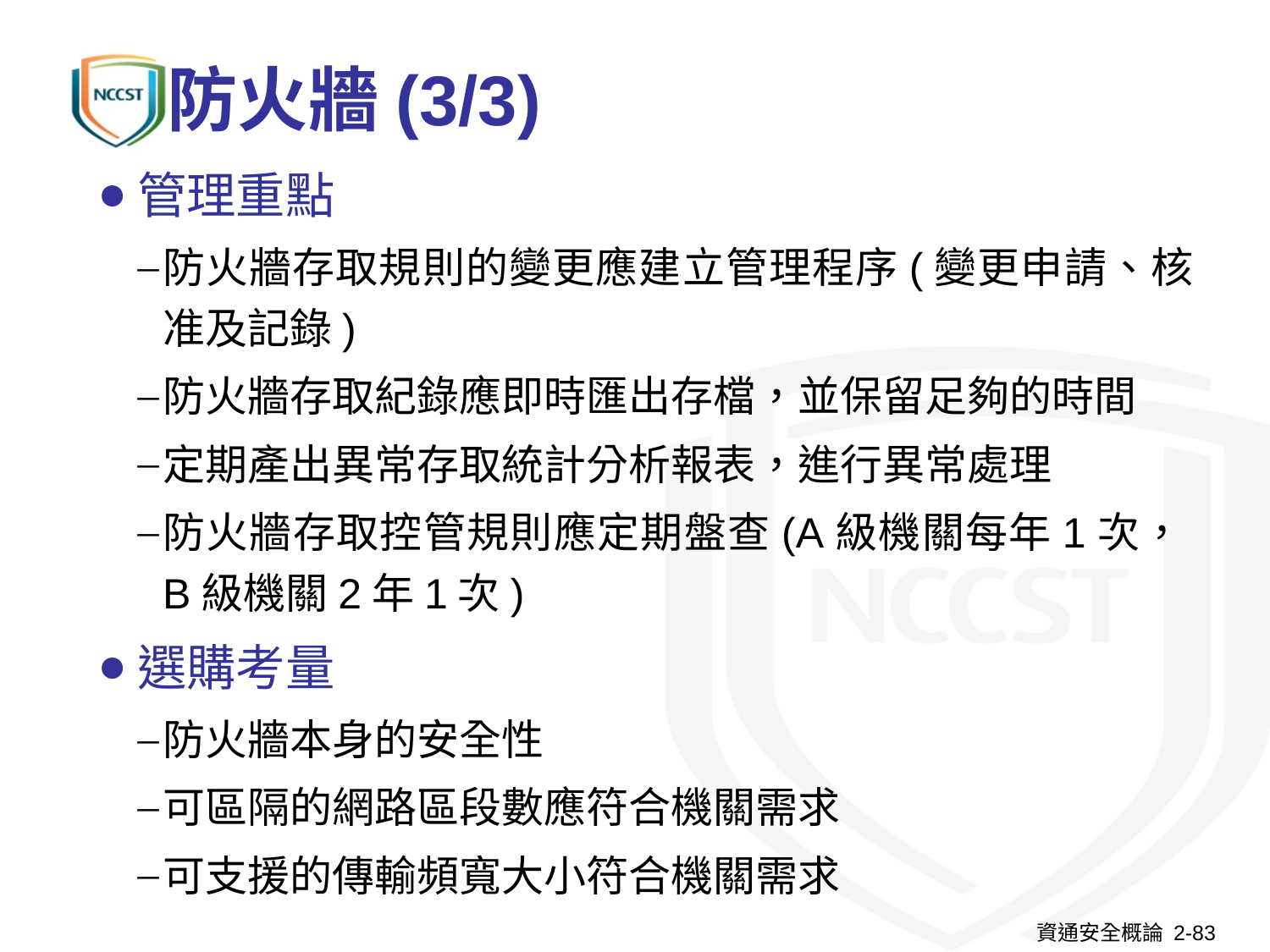

# 防火牆(3/3)
管理重點
防火牆存取規則的變更應建立管理程序(變更申請、核准及記錄)
防火牆存取紀錄應即時匯出存檔，並保留足夠的時間
定期產出異常存取統計分析報表，進行異常處理
防火牆存取控管規則應定期盤查(A級機關每年1次，B級機關2年1次)
選購考量
防火牆本身的安全性
可區隔的網路區段數應符合機關需求
可支援的傳輸頻寬大小符合機關需求